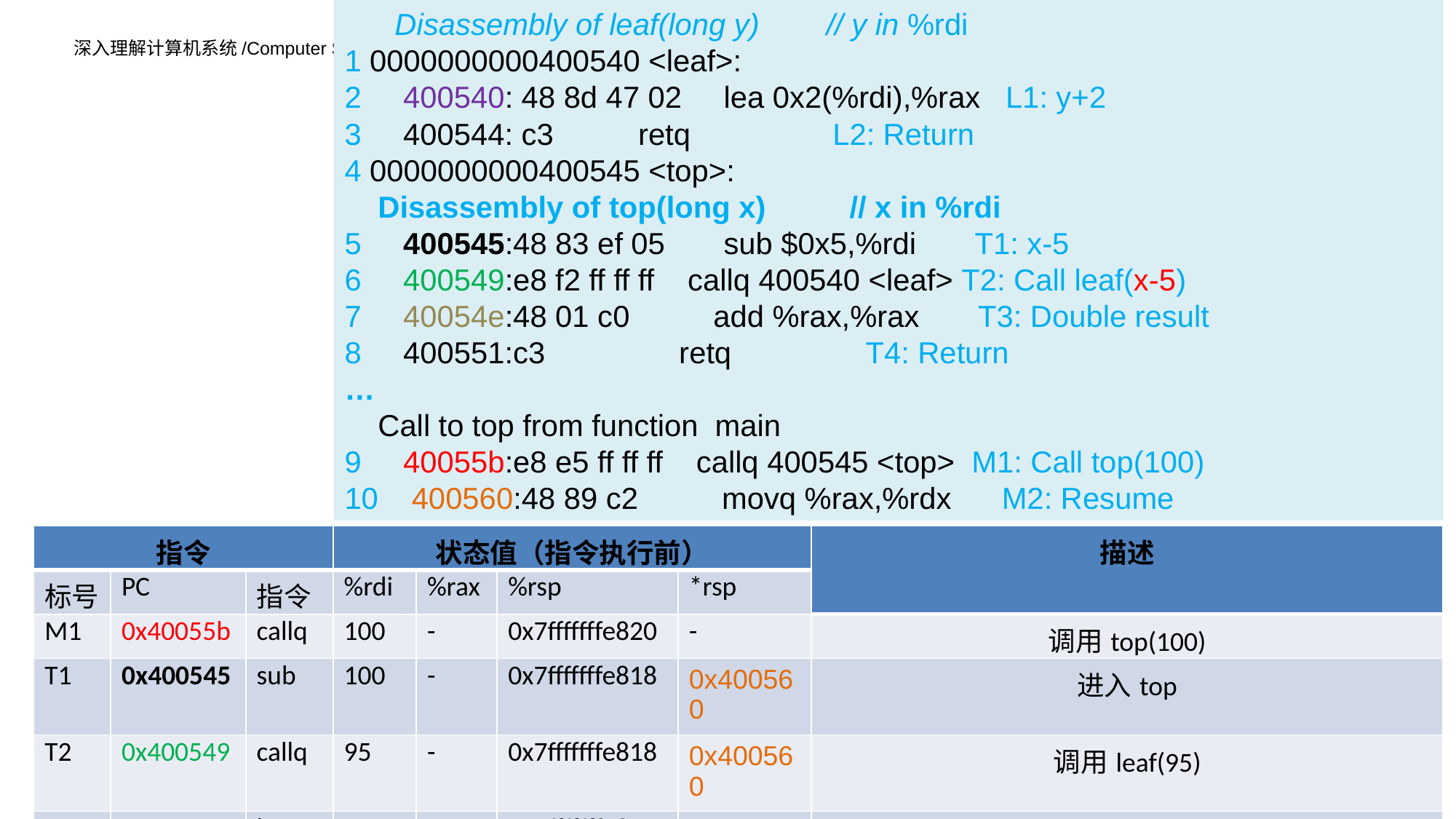

Disassembly of leaf(long y)        // y in %rdi
1 0000000000400540 <leaf>:
2     400540: 48 8d 47 02     lea 0x2(%rdi),%rax   L1: y+2
3     400544: c3 	         retq                 L2: Return
4 0000000000400545 <top>:
    Disassembly of top(long x)          // x in %rdi
5     400545:48 83 ef 05       sub $0x5,%rdi       T1: x-5
6     400549:e8 f2 ff ff ff    callq 400540 <leaf> T2: Call leaf(x-5)
7     40054e:48 01 c0          add %rax,%rax       T3: Double result
8     400551:c3                retq                T4: Return
…
    Call to top from function  main
9     40055b:e8 e5 ff ff ff    callq 400545 <top>  M1: Call top(100)
10    400560:48 89 c2          movq %rax,%rdx      M2: Resume
| 指令 |  |  | 状态值（指令执行前） |  |  |  | 描述 |
| --- | --- | --- | --- | --- | --- | --- | --- |
| 标号 | PC | 指令 | %rdi | %rax | %rsp | \*rsp |  |
| M1 | 0x40055b | callq | 100 | - | 0x7fffffffe820 | - | 调用top(100) |
| T1 | 0x400545 | sub | 100 | - | 0x7fffffffe818 | 0x400560 | 进入top |
| T2 | 0x400549 | callq | 95 | - | 0x7fffffffe818 | 0x400560 | 调用leaf(95) |
| L1 | 0x400540 | lea | 95 | - | 0x7fffffffe810 | 0x40054e | 进入leaf |
108